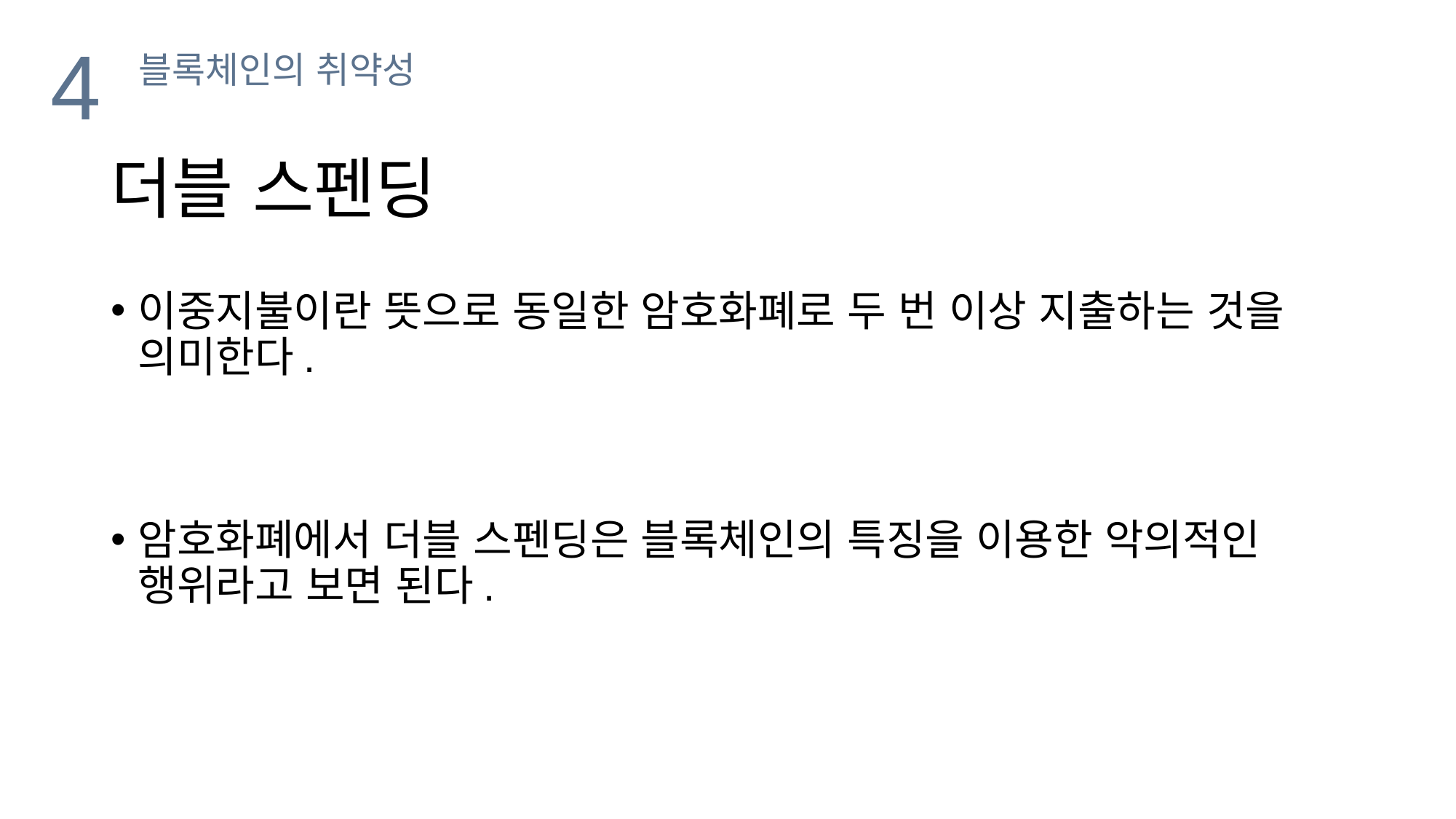

4
블록체인의 취약성
# 더블 스펜딩

이중지불이란 뜻으로 동일한 암호화폐로 두 번 이상 지출하는 것을 의미한다.

암호화폐에서 더블 스펜딩은 블록체인의 특징을 이용한 악의적인 행위라고 보면 된다.